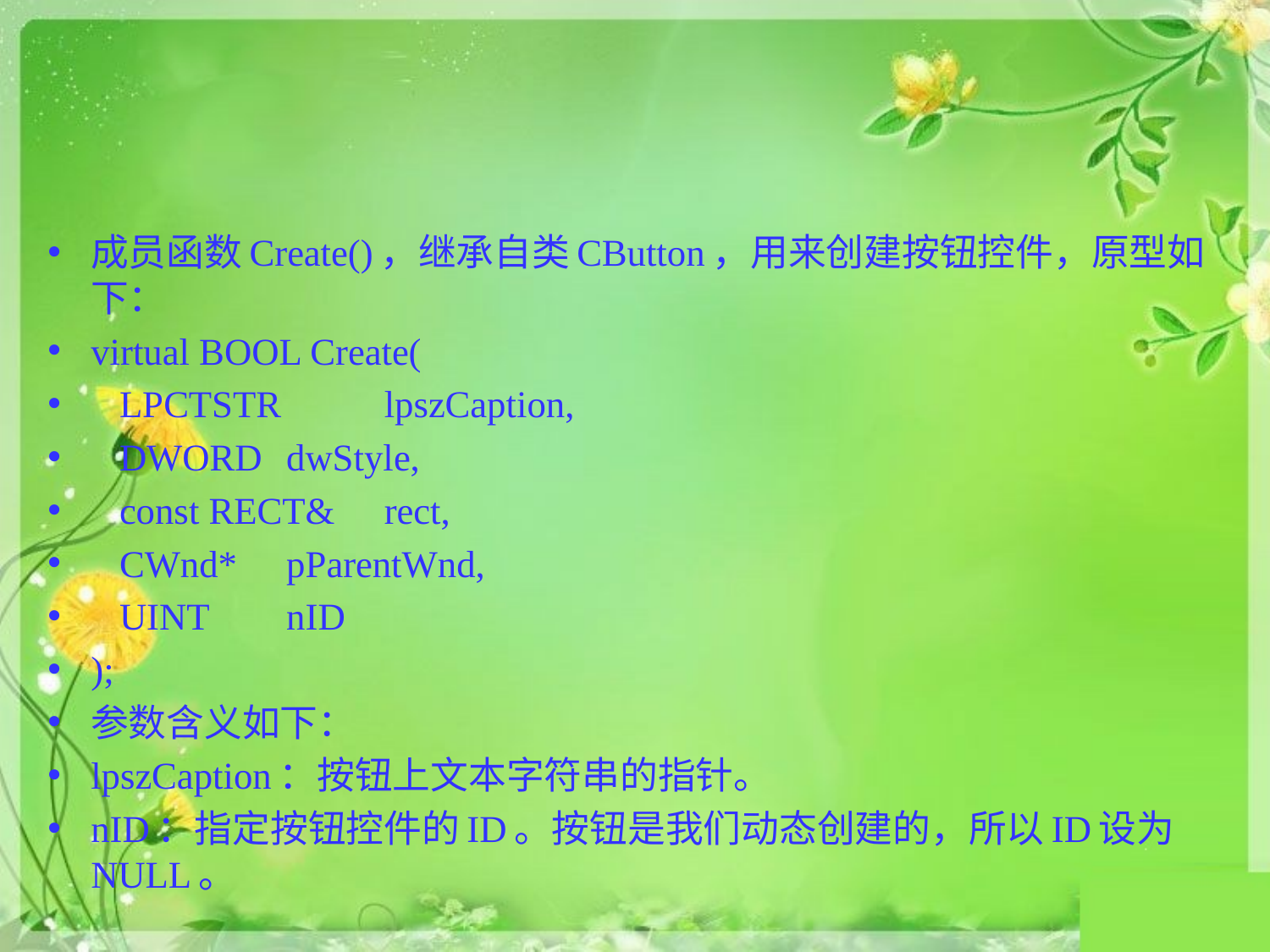

#
成员函数Create()，继承自类CButton，用来创建按钮控件，原型如下：
virtual BOOL Create(
   LPCTSTR 	lpszCaption,
   DWORD 		dwStyle,
   const RECT& 	rect,
   CWnd* 		pParentWnd,
   UINT 		nID
);
参数含义如下：
lpszCaption：按钮上文本字符串的指针。
nID：指定按钮控件的ID。按钮是我们动态创建的，所以ID设为NULL。